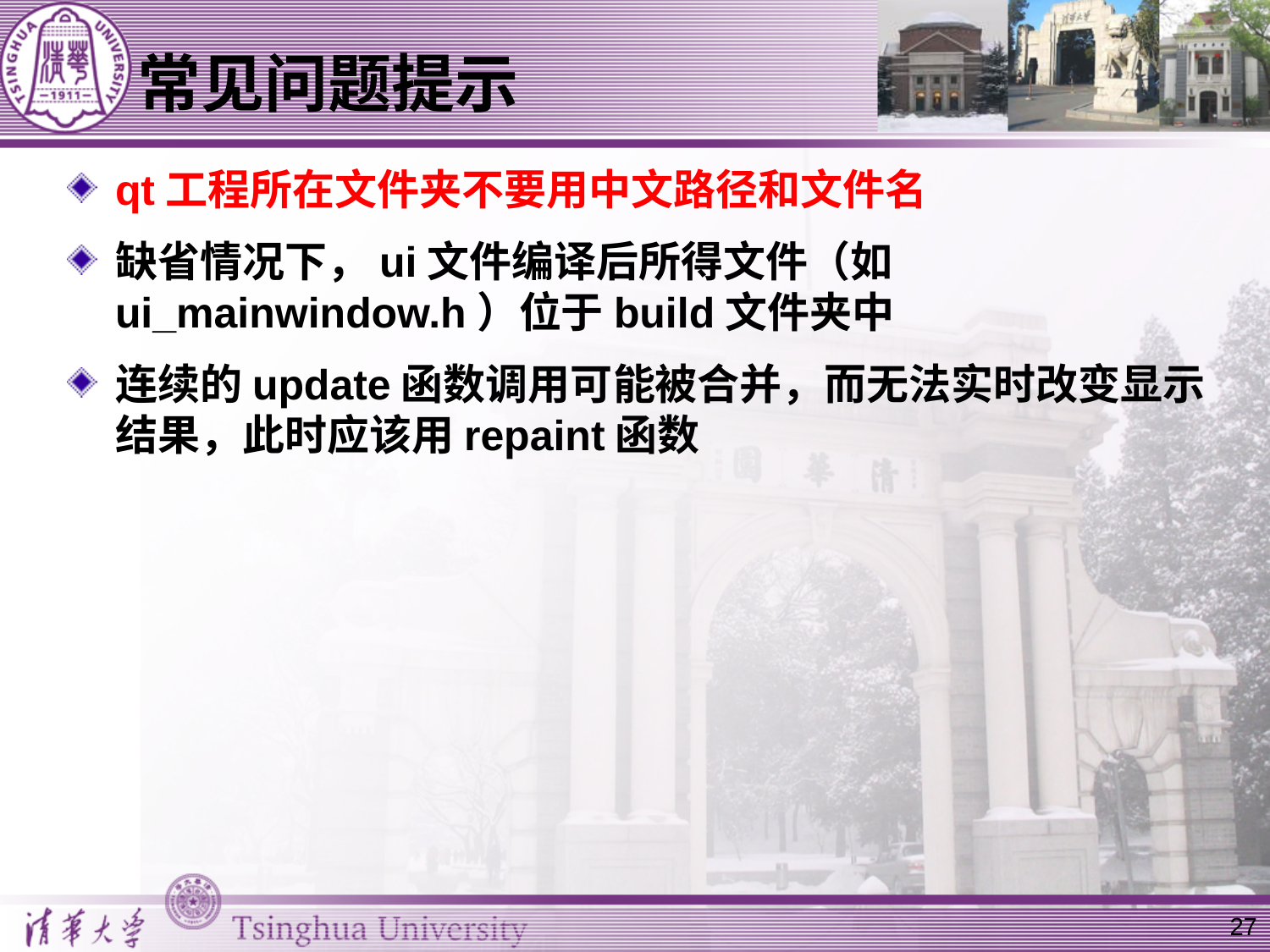

# 常见问题提示
qt工程所在文件夹不要用中文路径和文件名
缺省情况下，ui文件编译后所得文件（如ui_mainwindow.h）位于build文件夹中
连续的update函数调用可能被合并，而无法实时改变显示结果，此时应该用repaint函数
27